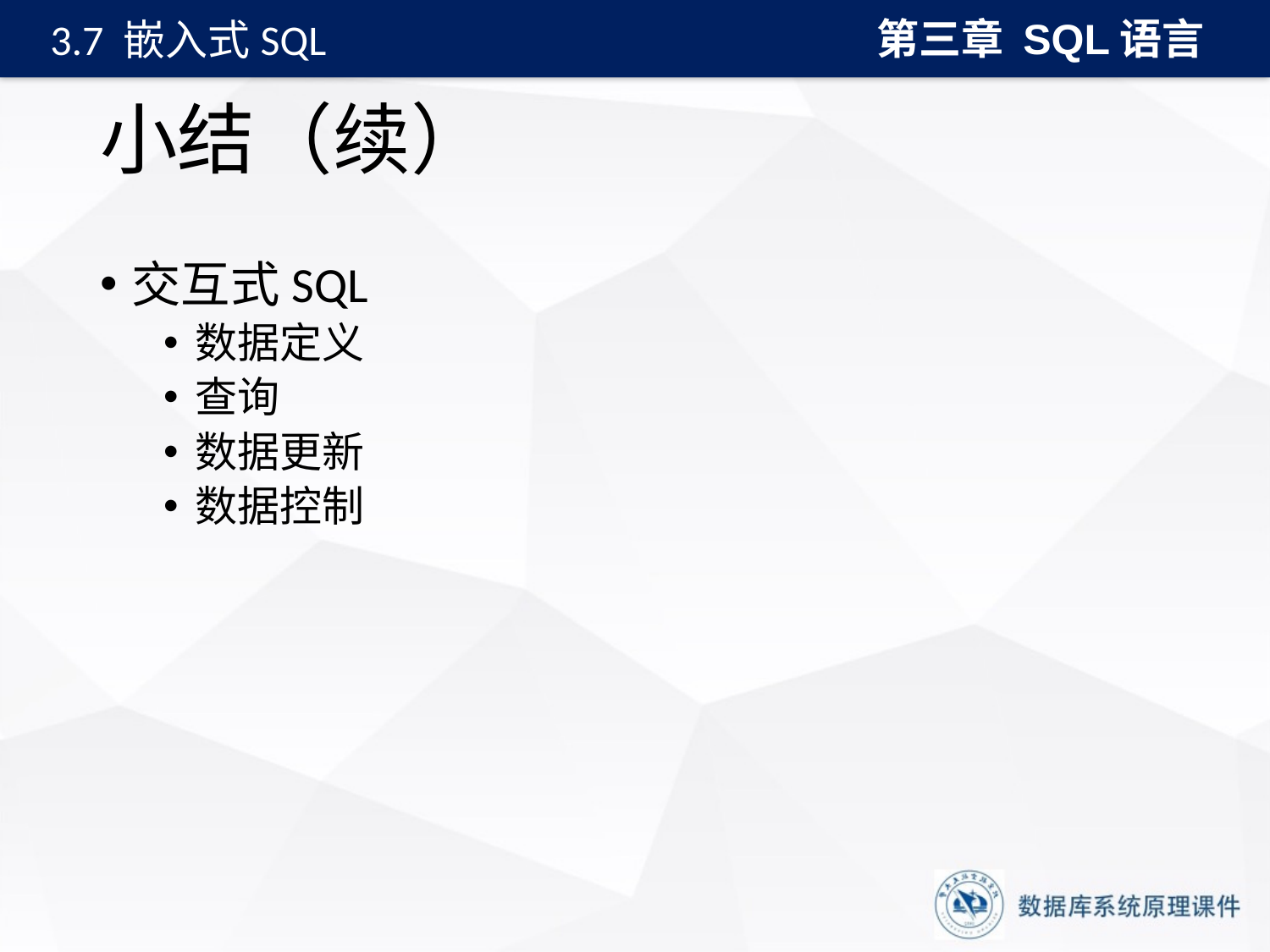

第三章 SQL语言
3.7 嵌入式SQL
# 小结（续）
交互式SQL
数据定义
查询
数据更新
数据控制